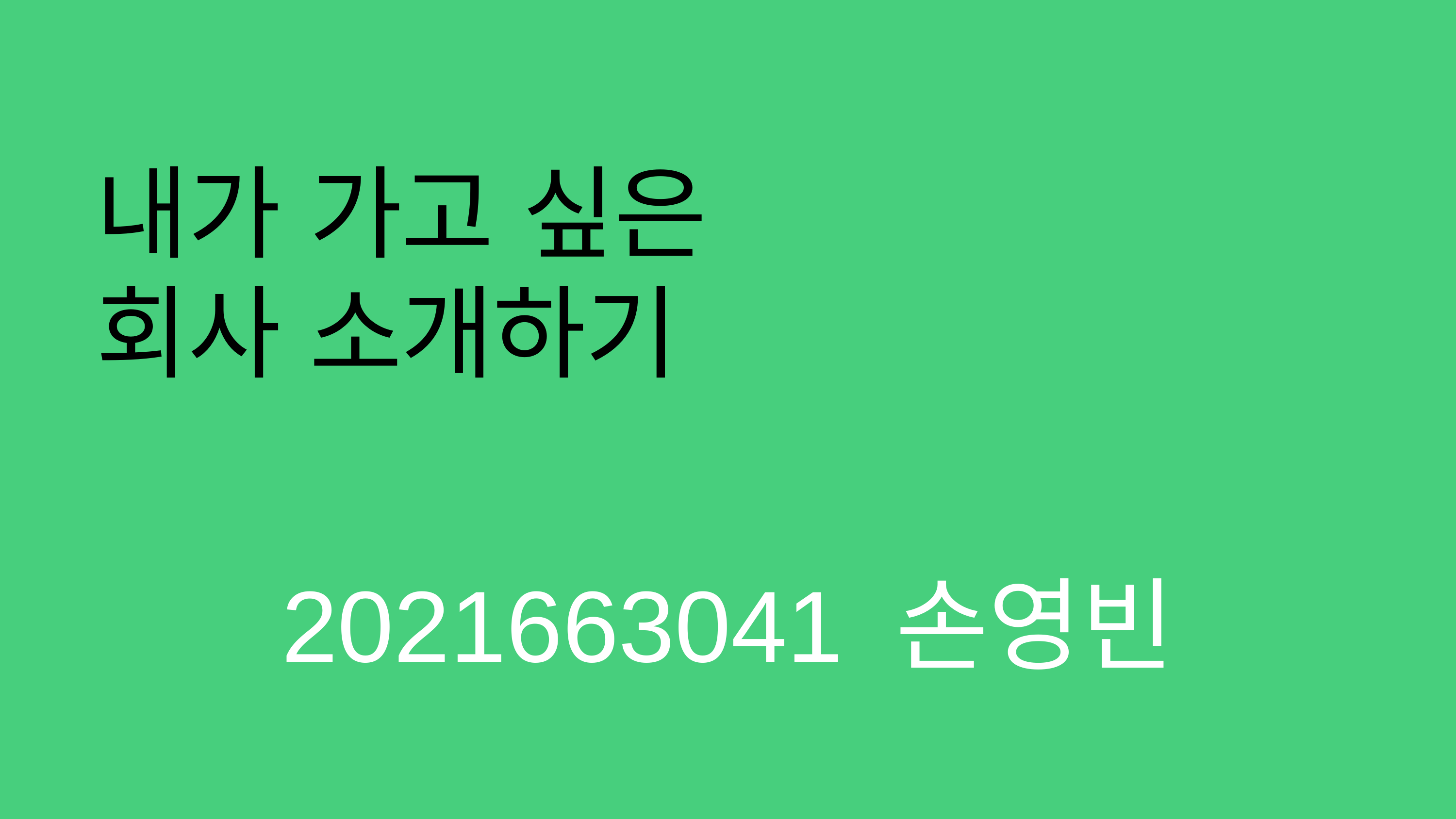

내가 가고 싶은 회사 소개하기
2021663041 손영빈